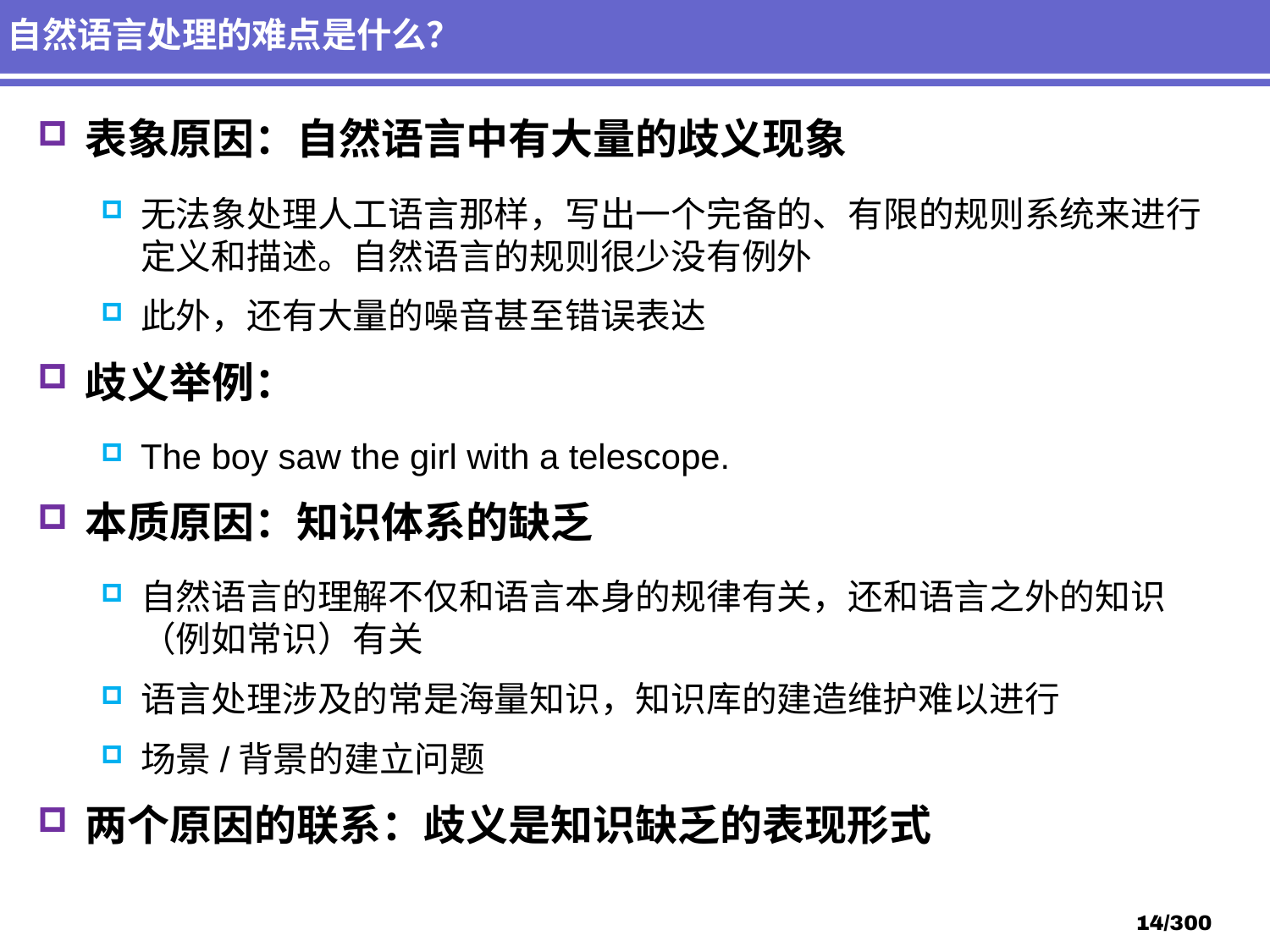

# 自然语言处理的难点是什么？
表象原因：自然语言中有大量的歧义现象
无法象处理人工语言那样，写出一个完备的、有限的规则系统来进行定义和描述。自然语言的规则很少没有例外
此外，还有大量的噪音甚至错误表达
歧义举例：
The boy saw the girl with a telescope.
本质原因：知识体系的缺乏
自然语言的理解不仅和语言本身的规律有关，还和语言之外的知识（例如常识）有关
语言处理涉及的常是海量知识，知识库的建造维护难以进行
场景/背景的建立问题
两个原因的联系：歧义是知识缺乏的表现形式

14/300